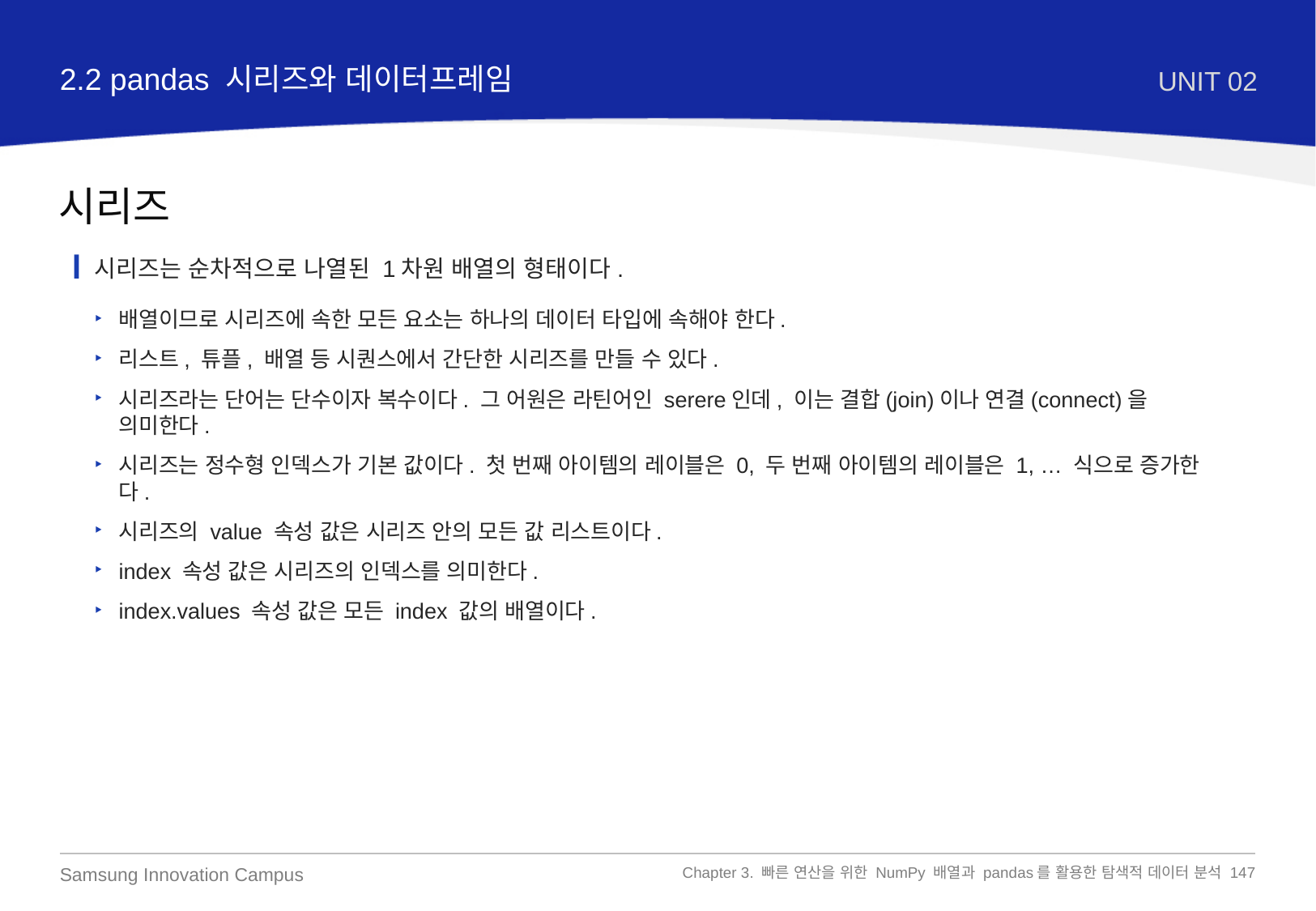

2.2 pandas 시리즈와 데이터프레임
UNIT 02
시리즈
시리즈는 순차적으로 나열된 1차원 배열의 형태이다.

배열이므로 시리즈에 속한 모든 요소는 하나의 데이터 타입에 속해야 한다.
리스트, 튜플, 배열 등 시퀀스에서 간단한 시리즈를 만들 수 있다.
시리즈라는 단어는 단수이자 복수이다. 그 어원은 라틴어인 serere인데, 이는 결합(join)이나 연결(connect)을 의미한다.
시리즈는 정수형 인덱스가 기본 값이다. 첫 번째 아이템의 레이블은 0, 두 번째 아이템의 레이블은 1, … 식으로 증가한다.
시리즈의 value 속성 값은 시리즈 안의 모든 값 리스트이다.
index 속성 값은 시리즈의 인덱스를 의미한다.
index.values 속성 값은 모든 index 값의 배열이다.